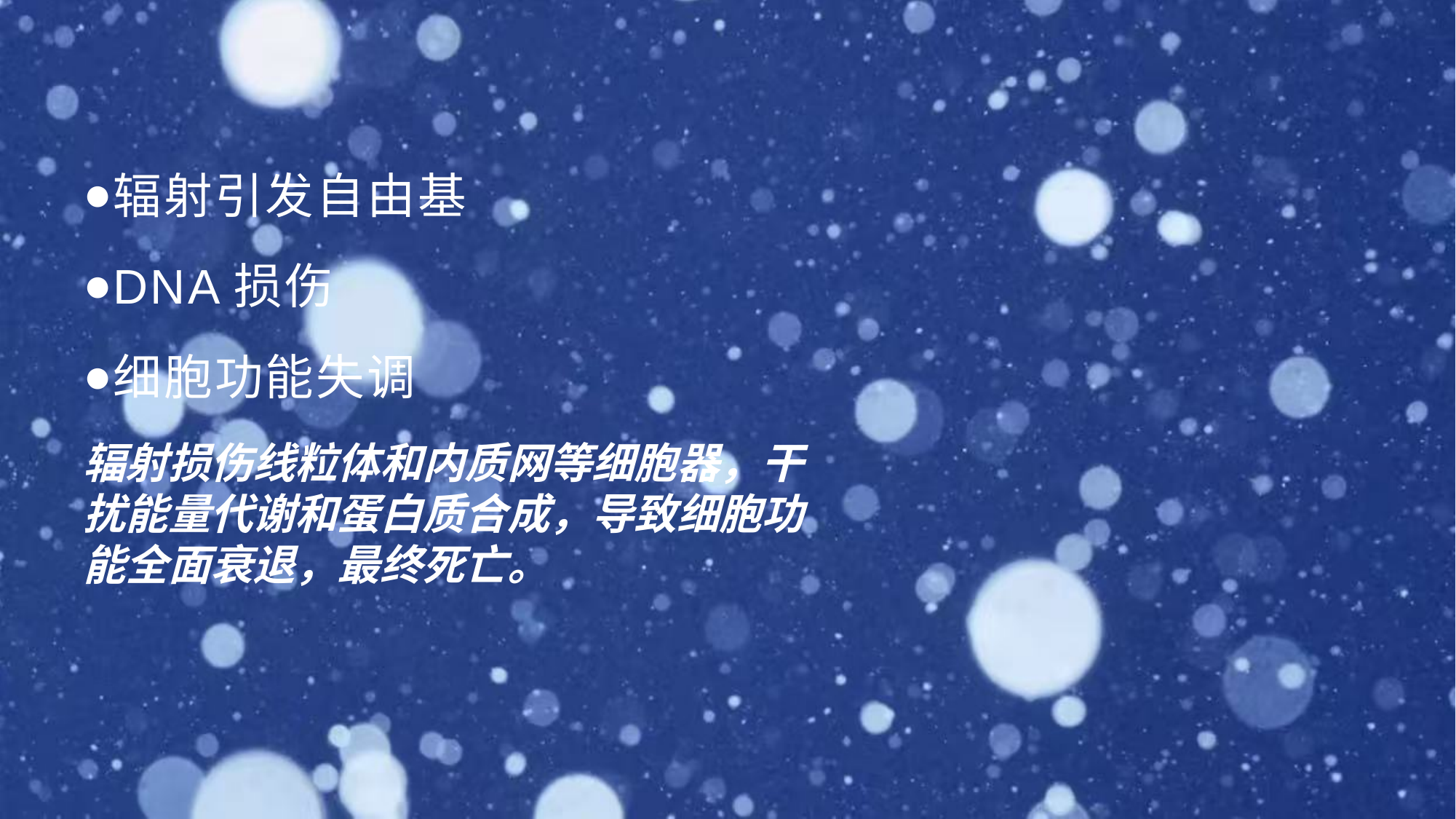

#
辐射引发自由基
DNA损伤
细胞功能失调
辐射损伤线粒体和内质网等细胞器，干扰能量代谢和蛋白质合成，导致细胞功能全面衰退，最终死亡。